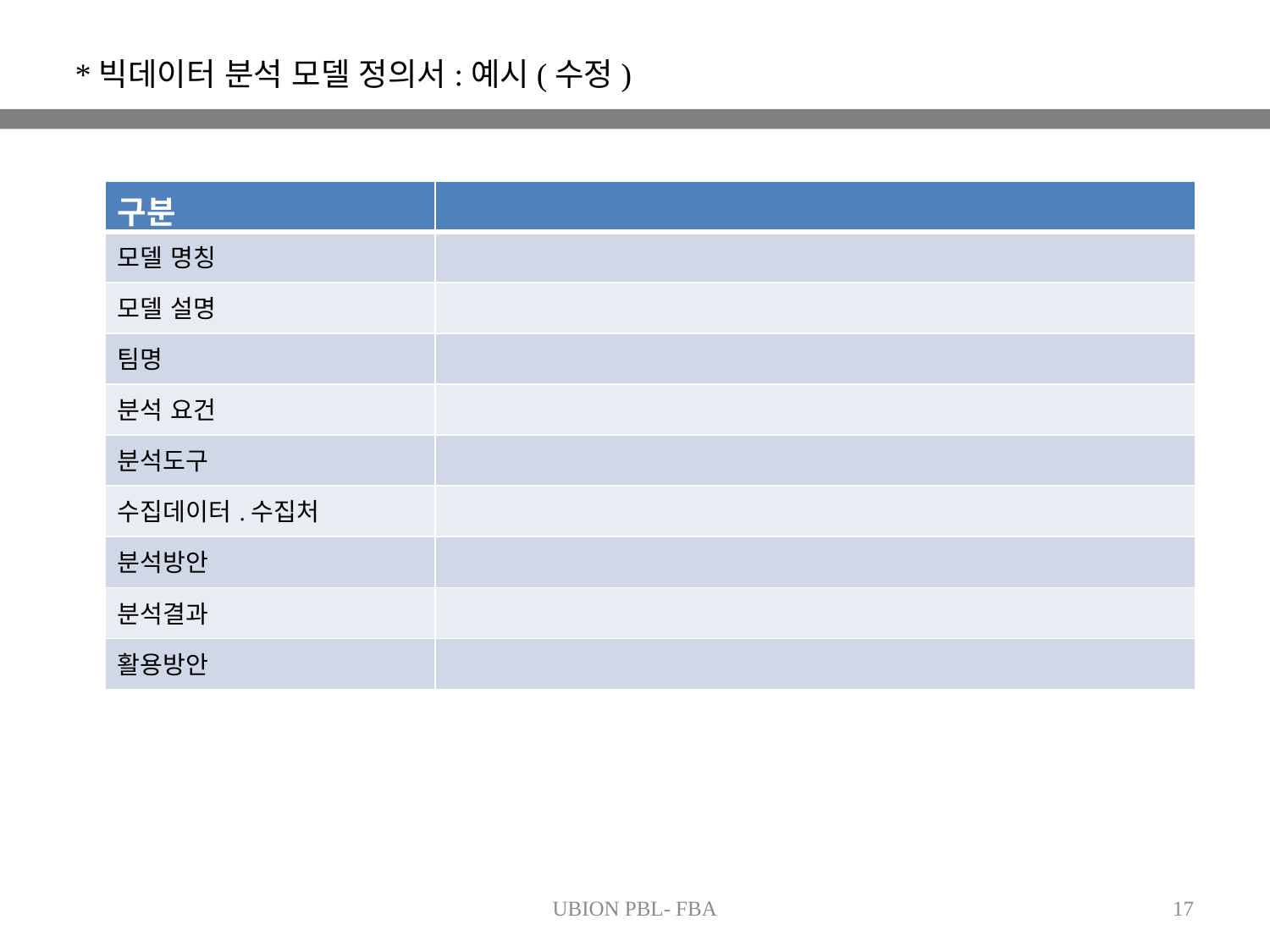

*빅데이터 분석 모델 정의서:예시(수정)

| 구분 |  |
| --- | --- |
| 모델 명칭 |  |
| 모델 설명 |  |
| 팀명 |  |
| 분석 요건 |  |
| 분석도구 |  |
| 수집데이터.수집처 |  |
| 분석방안 |  |
| 분석결과 |  |
| 활용방안 |  |
UBION PBL- FBA
17